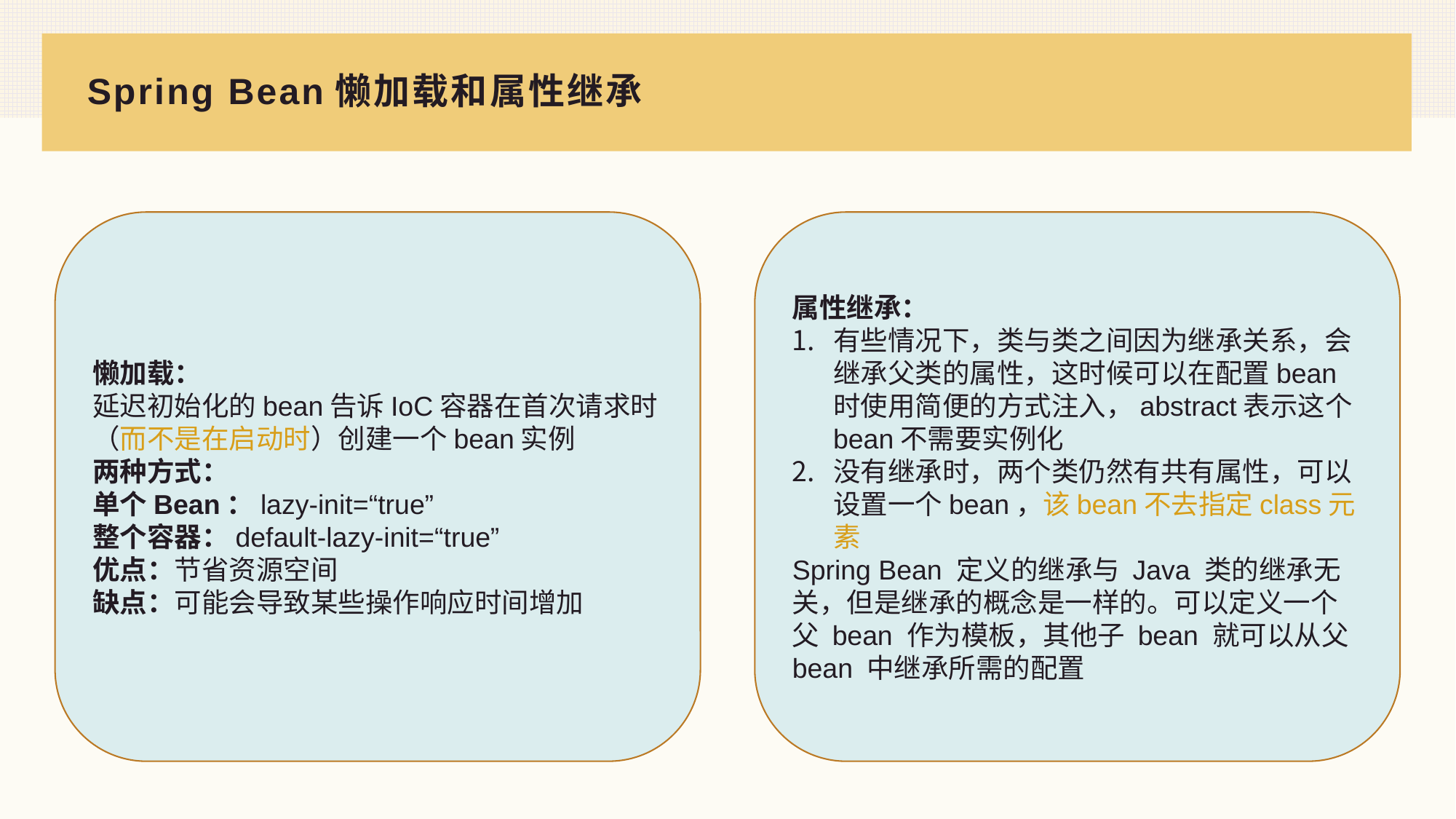

# Spring Bean懒加载和属性继承
懒加载：
延迟初始化的bean告诉IoC容器在首次请求时（而不是在启动时）创建一个bean实例
两种方式：
单个Bean：lazy-init=“true”
整个容器：default-lazy-init=“true”
优点：节省资源空间
缺点：可能会导致某些操作响应时间增加
属性继承：
有些情况下，类与类之间因为继承关系，会继承父类的属性，这时候可以在配置bean时使用简便的方式注入，abstract表示这个bean不需要实例化
没有继承时，两个类仍然有共有属性，可以设置一个bean，该bean不去指定class元素
Spring Bean 定义的继承与 Java 类的继承无关，但是继承的概念是一样的。可以定义一个父 bean 作为模板，其他子 bean 就可以从父 bean 中继承所需的配置